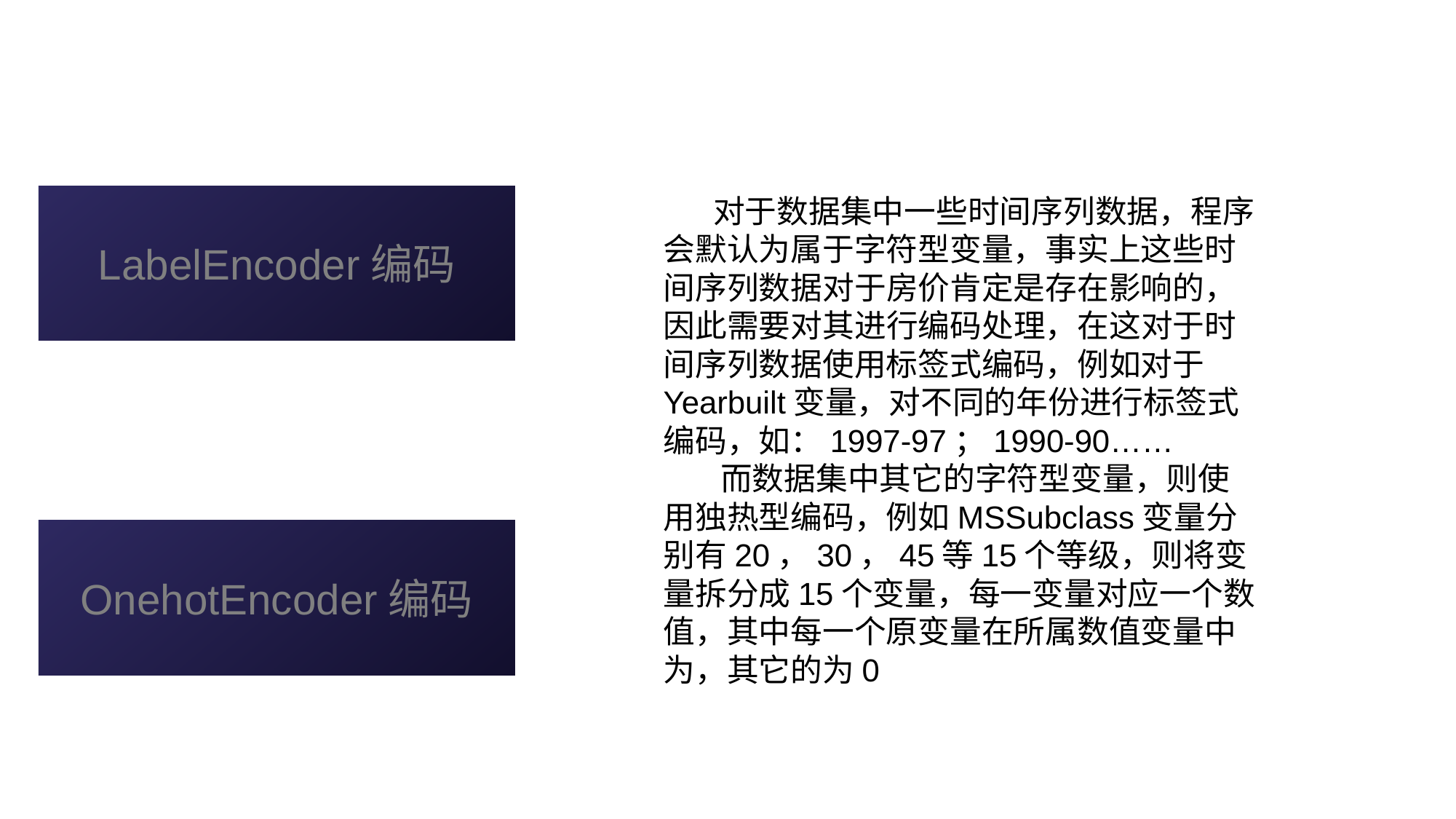

LabelEncoder编码
OnehotEncoder编码
       对于数据集中一些时间序列数据，程序会默认为属于字符型变量，事实上这些时间序列数据对于房价肯定是存在影响的，因此需要对其进行编码处理，在这对于时间序列数据使用标签式编码，例如对于Yearbuilt变量，对不同的年份进行标签式编码，如：1997-97；1990-90……
       而数据集中其它的字符型变量，则使用独热型编码，例如MSSubclass变量分别有20，30，45等15个等级，则将变量拆分成15个变量，每一变量对应一个数值，其中每一个原变量在所属数值变量中为，其它的为0